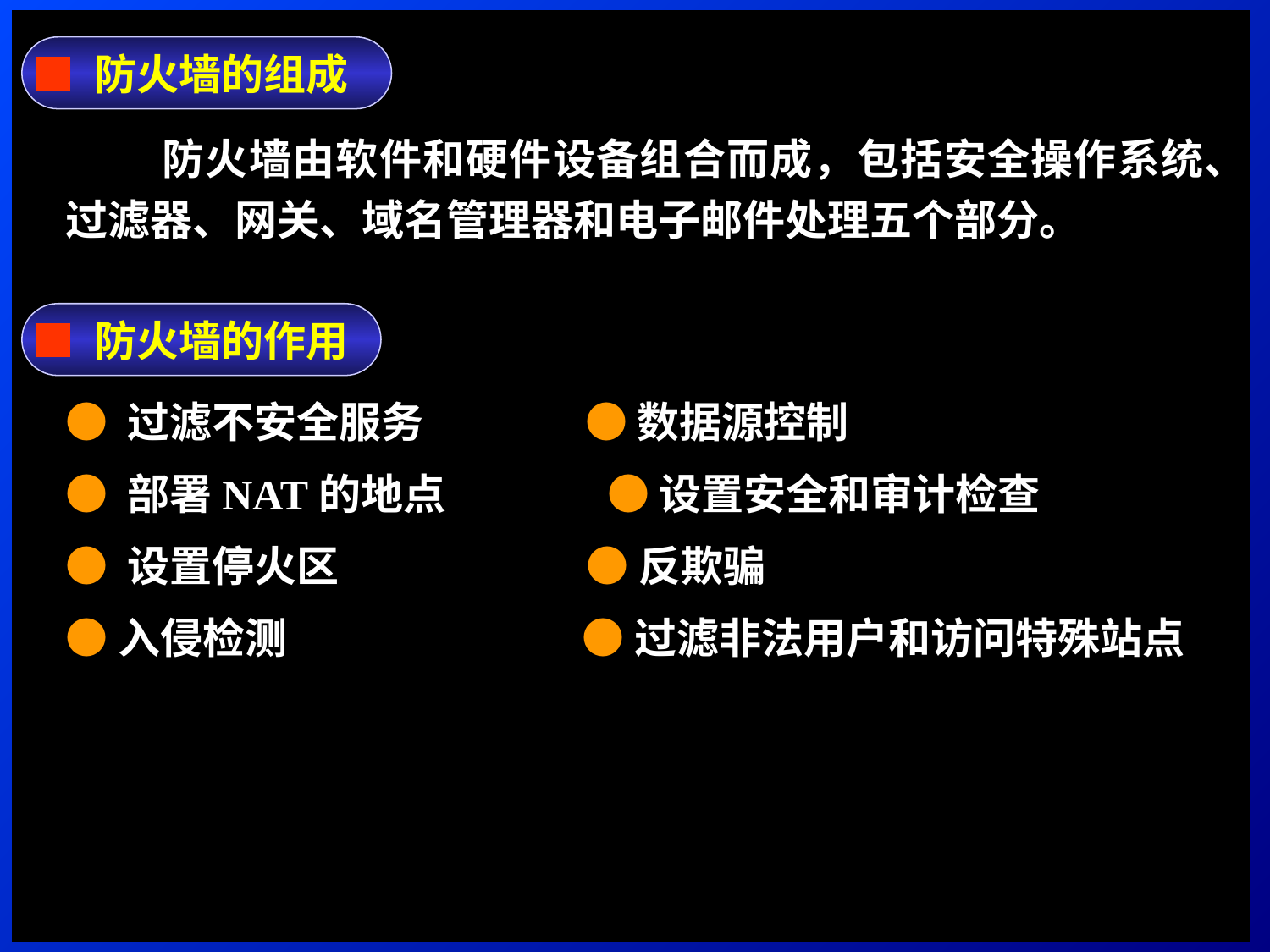

■ 防火墙的组成
        防火墙由软件和硬件设备组合而成，包括安全操作系统、过滤器、网关、域名管理器和电子邮件处理五个部分。
■ 防火墙的作用
● 过滤不安全服务                 ● 数据源控制
● 部署NAT的地点                 ● 设置安全和审计检查
● 设置停火区                          ● 反欺骗
●入侵检测                               ● 过滤非法用户和访问特殊站点